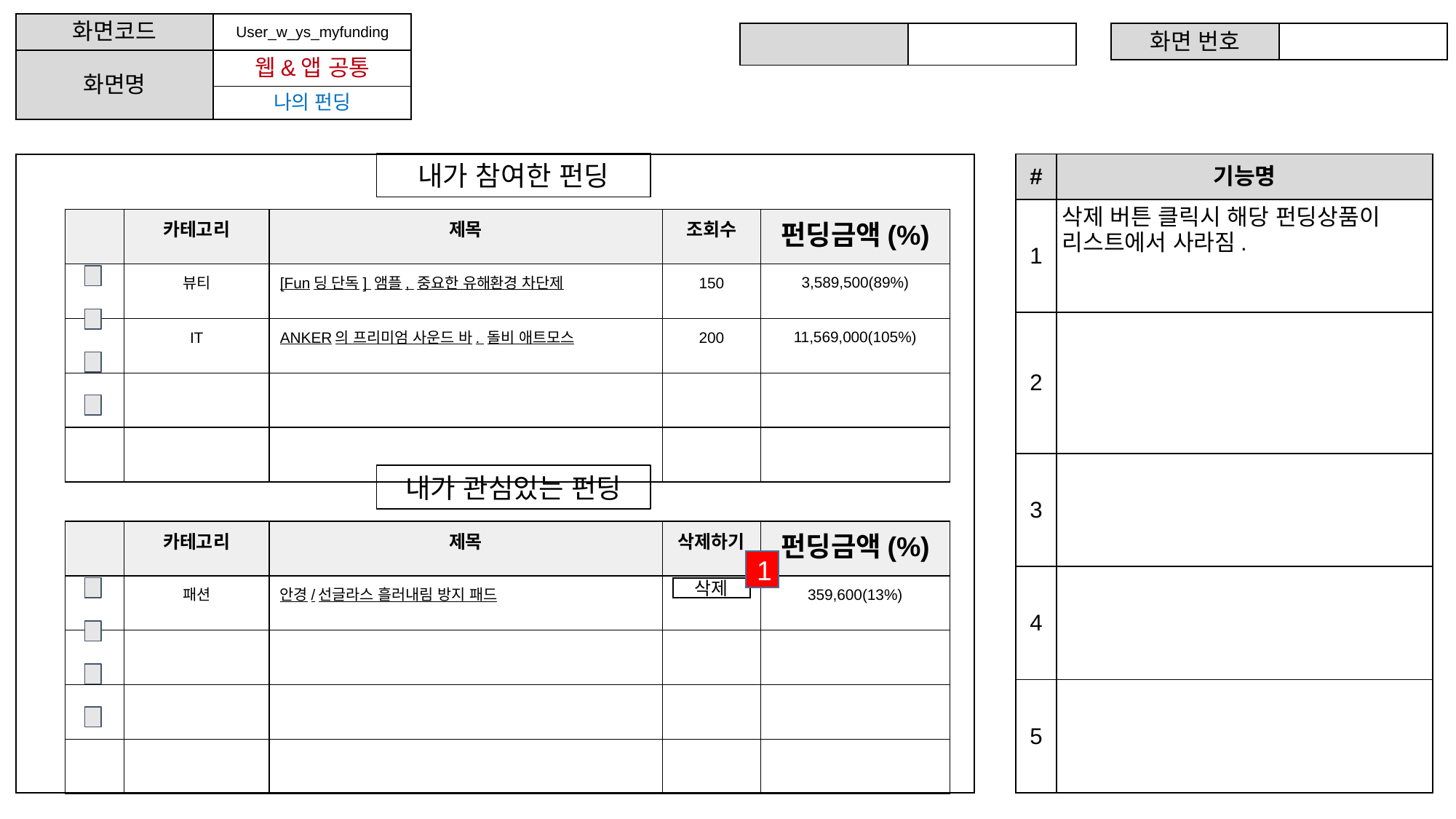

| 화면코드 | User\_w\_ys\_myfunding |
| --- | --- |
| 화면명 | 웹&앱 공통 |
|  | 나의 펀딩 |
|  |  |
| --- | --- |
| 화면 번호 |  |
| --- | --- |
내가 참여한 펀딩

| # | 기능명 |
| --- | --- |
| 1 | 삭제 버튼 클릭시 해당 펀딩상품이 리스트에서 사라짐. |
| 2 |  |
| 3 |  |
| 4 |  |
| 5 |  |
|  | 카테고리 | 제목 | 조회수 | 펀딩금액(%) |
| --- | --- | --- | --- | --- |
|  | 뷰티 | [Fun딩 단독] 앰플, 중요한 유해환경 차단제 | 150 | 3,589,500(89%) |
|  | IT | ANKER의 프리미엄 사운드 바. 돌비 애트모스 | 200 | 11,569,000(105%) |
|  |  |  |  |  |
|  |  |  |  |  |

내가 관심있는 펀딩
|  | 카테고리 | 제목 | 삭제하기 | 펀딩금액(%) |
| --- | --- | --- | --- | --- |
|  | 패션 | 안경/선글라스 흘러내림 방지 패드 |  | 359,600(13%) |
|  |  |  |  |  |
|  |  |  |  |  |
|  |  |  |  |  |
1

삭제